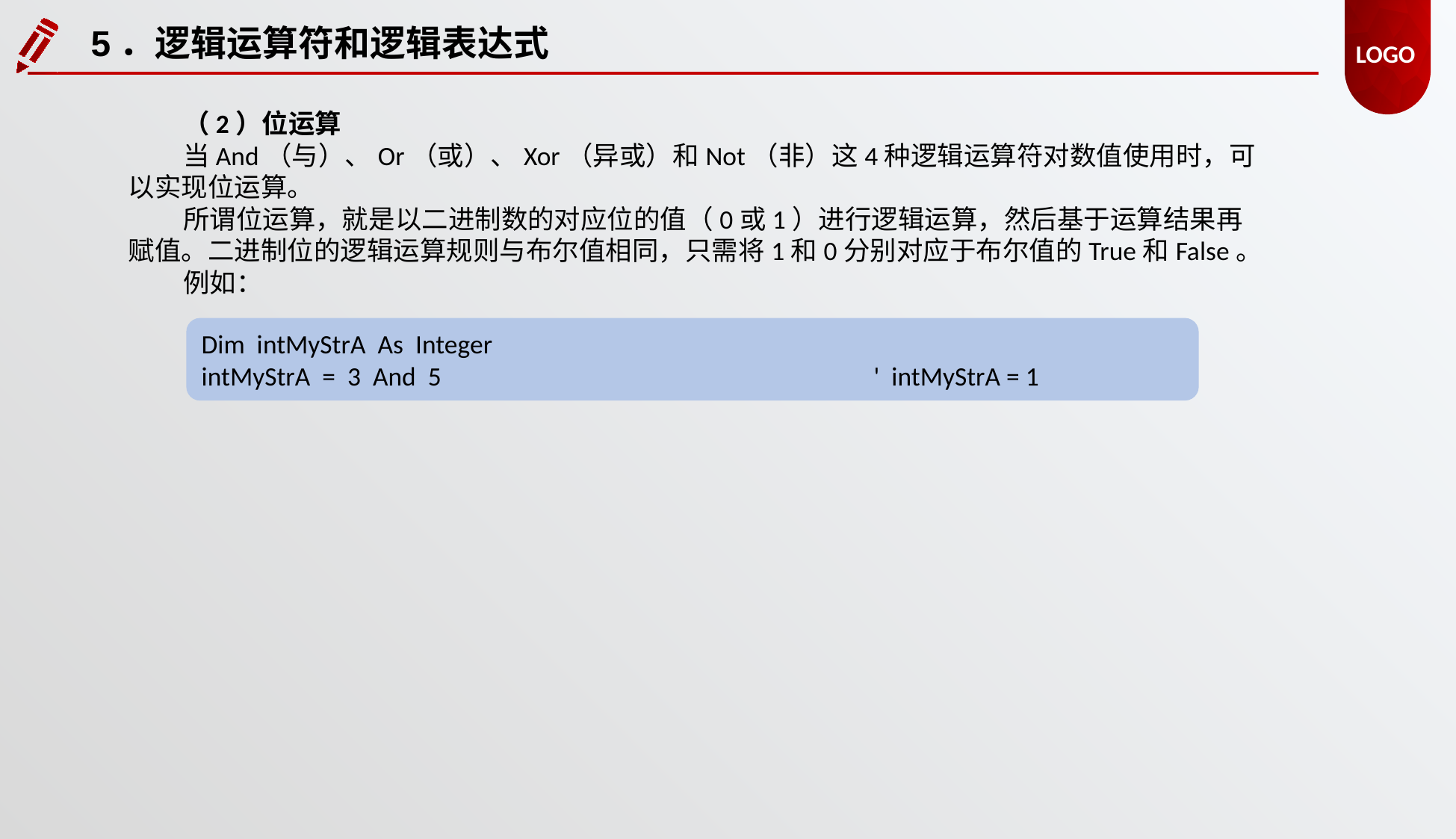

5．逻辑运算符和逻辑表达式
（2）位运算
当And（与）、Or（或）、Xor（异或）和Not（非）这4种逻辑运算符对数值使用时，可以实现位运算。
所谓位运算，就是以二进制数的对应位的值（0或1）进行逻辑运算，然后基于运算结果再赋值。二进制位的逻辑运算规则与布尔值相同，只需将1和0分别对应于布尔值的True和False。
例如：
Dim  intMyStrA  As  Integer
intMyStrA  =  3  And  5				'  intMyStrA = 1